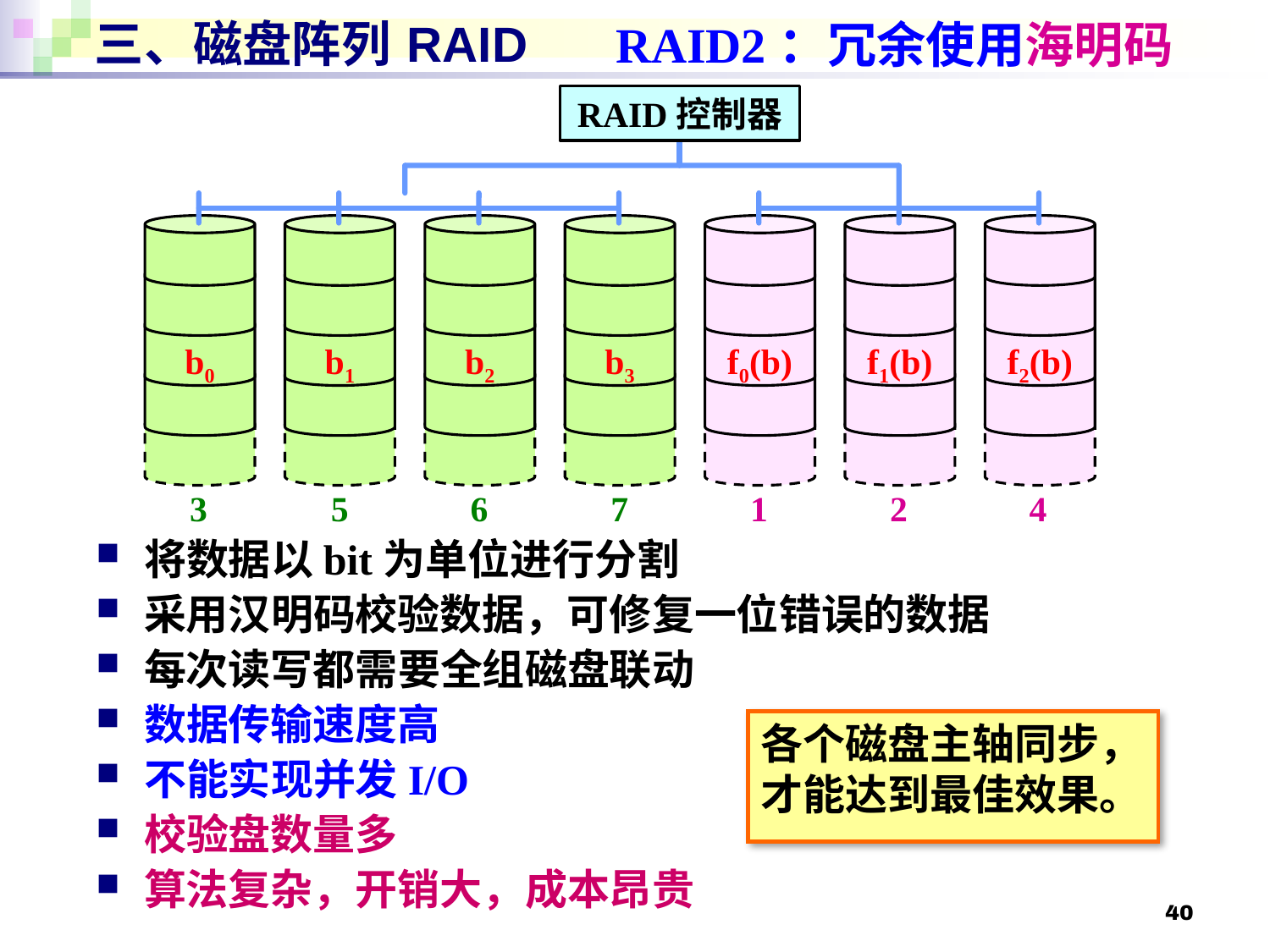

# 三、磁盘阵列 RAID
RAID2：冗余使用海明码
RAID控制器

b0
b1
b2
b3
f0(b)
f1(b)
f2(b)

3
5
6
7
1
2
4
将数据以bit为单位进行分割
采用汉明码校验数据，可修复一位错误的数据
每次读写都需要全组磁盘联动
数据传输速度高
不能实现并发I/O
校验盘数量多
算法复杂，开销大，成本昂贵
各个磁盘主轴同步，才能达到最佳效果。
40